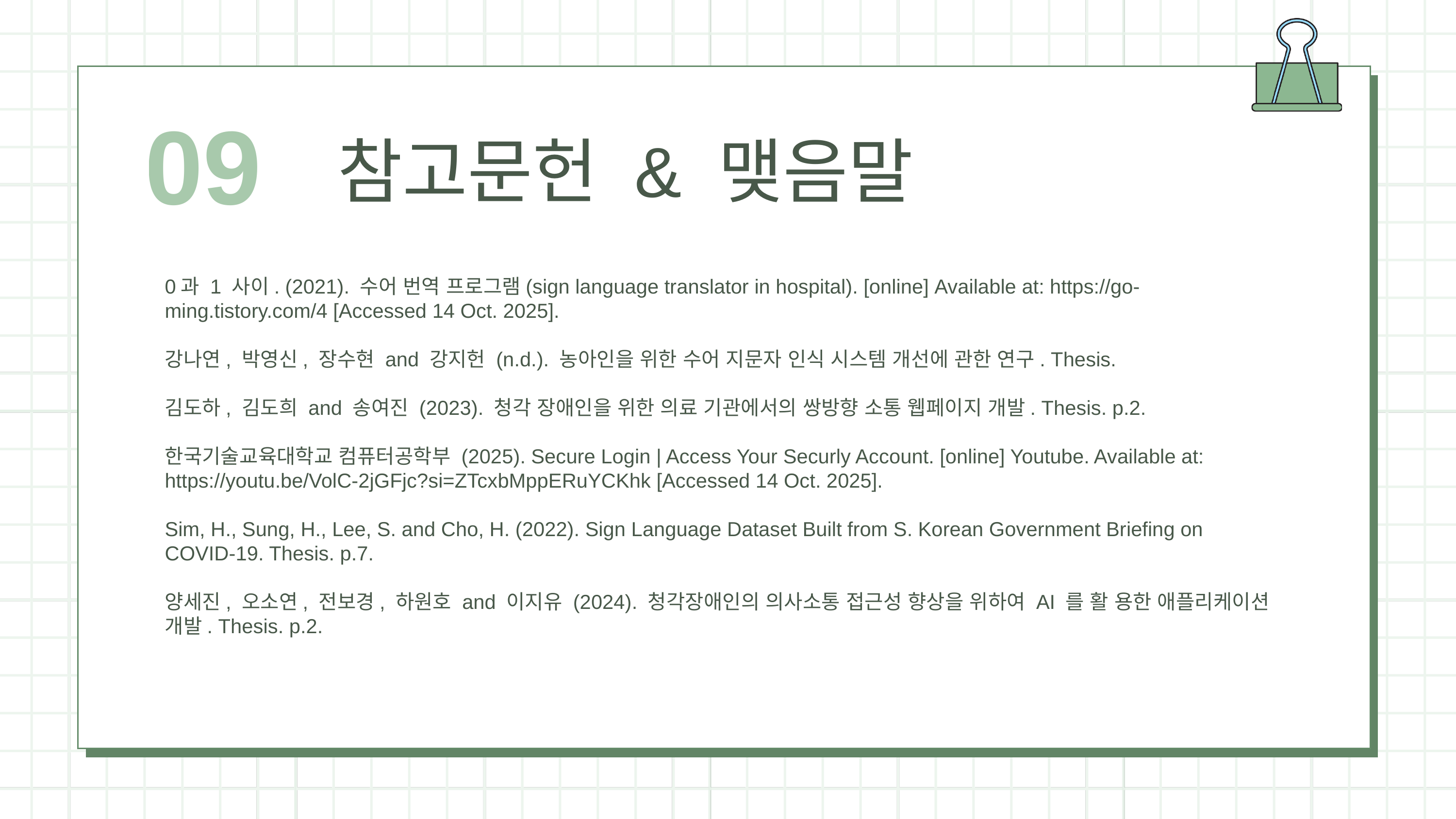

09
참고문헌 & 맺음말
0과 1 사이. (2021). 수어 번역 프로그램(sign language translator in hospital). [online] Available at: https://go-ming.tistory.com/4 [Accessed 14 Oct. 2025].

강나연, 박영신, 장수현 and 강지헌 (n.d.). 농아인을 위한 수어 지문자 인식 시스템 개선에 관한 연구. Thesis.

김도하, 김도희 and 송여진 (2023). 청각 장애인을 위한 의료 기관에서의 쌍방향 소통 웹페이지 개발. Thesis. p.2.

한국기술교육대학교 컴퓨터공학부 (2025). Secure Login | Access Your Securly Account. [online] Youtube. Available at: https://youtu.be/VolC-2jGFjc?si=ZTcxbMppERuYCKhk [Accessed 14 Oct. 2025].

Sim, H., Sung, H., Lee, S. and Cho, H. (2022). Sign Language Dataset Built from S. Korean Government Briefing on COVID-19. Thesis. p.7.

양세진, 오소연, 전보경, 하원호 and 이지유 (2024). 청각장애인의 의사소통 접근성 향상을 위하여 AI 를 활 용한 애플리케이션 개발. Thesis. p.2.